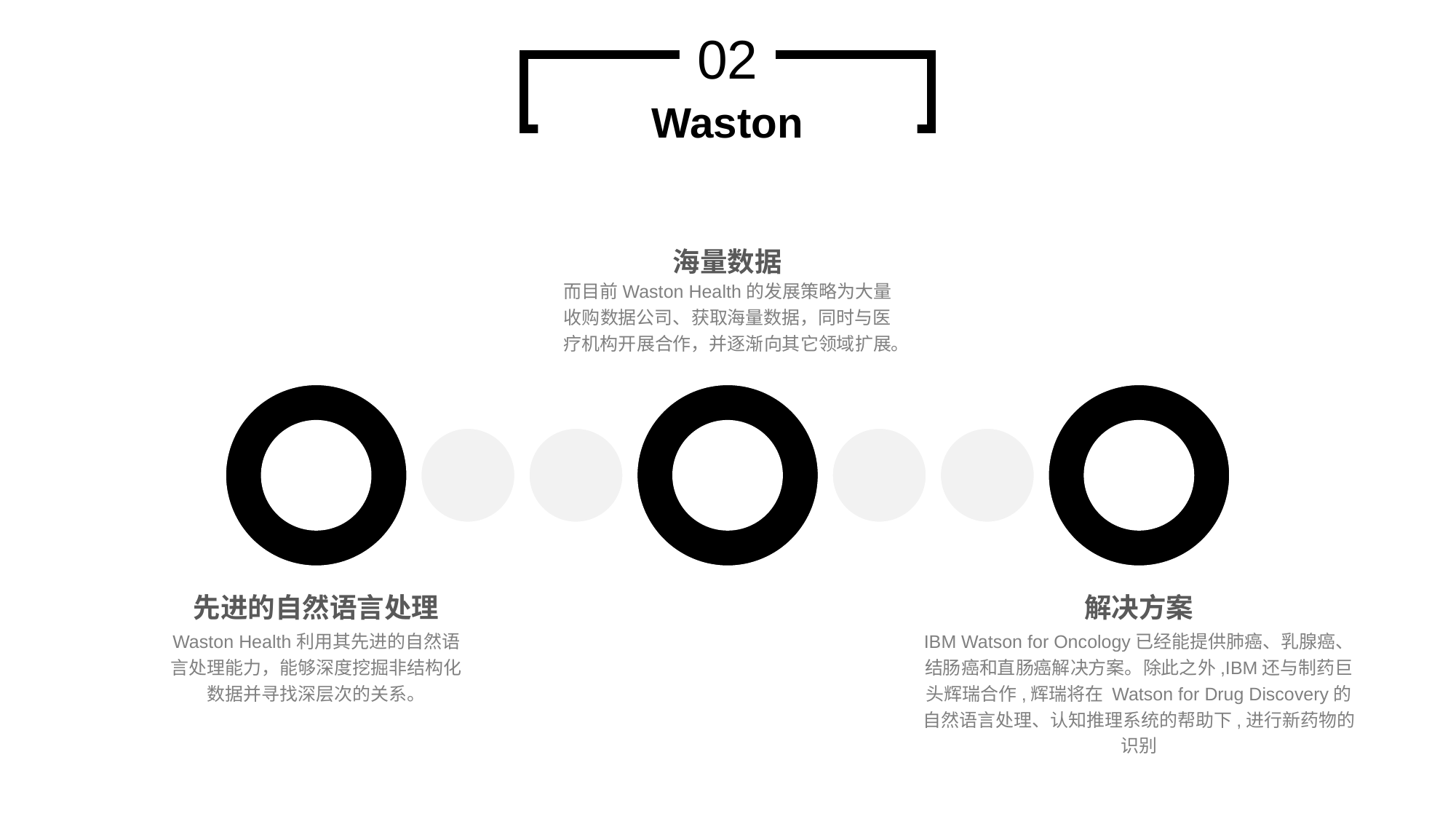

02

Waston
海量数据
而目前Waston Health的发展策略为大量收购数据公司、获取海量数据，同时与医疗机构开展合作，并逐渐向其它领域扩展。

先进的自然语言处理
Waston Health利用其先进的自然语言处理能力，能够深度挖掘非结构化数据并寻找深层次的关系。
解决方案
IBM Watson for Oncology已经能提供肺癌、乳腺癌、结肠癌和直肠癌解决方案。除此之外,IBM还与制药巨头辉瑞合作,辉瑞将在 Watson for Drug Discovery的自然语言处理、认知推理系统的帮助下,进行新药物的识别